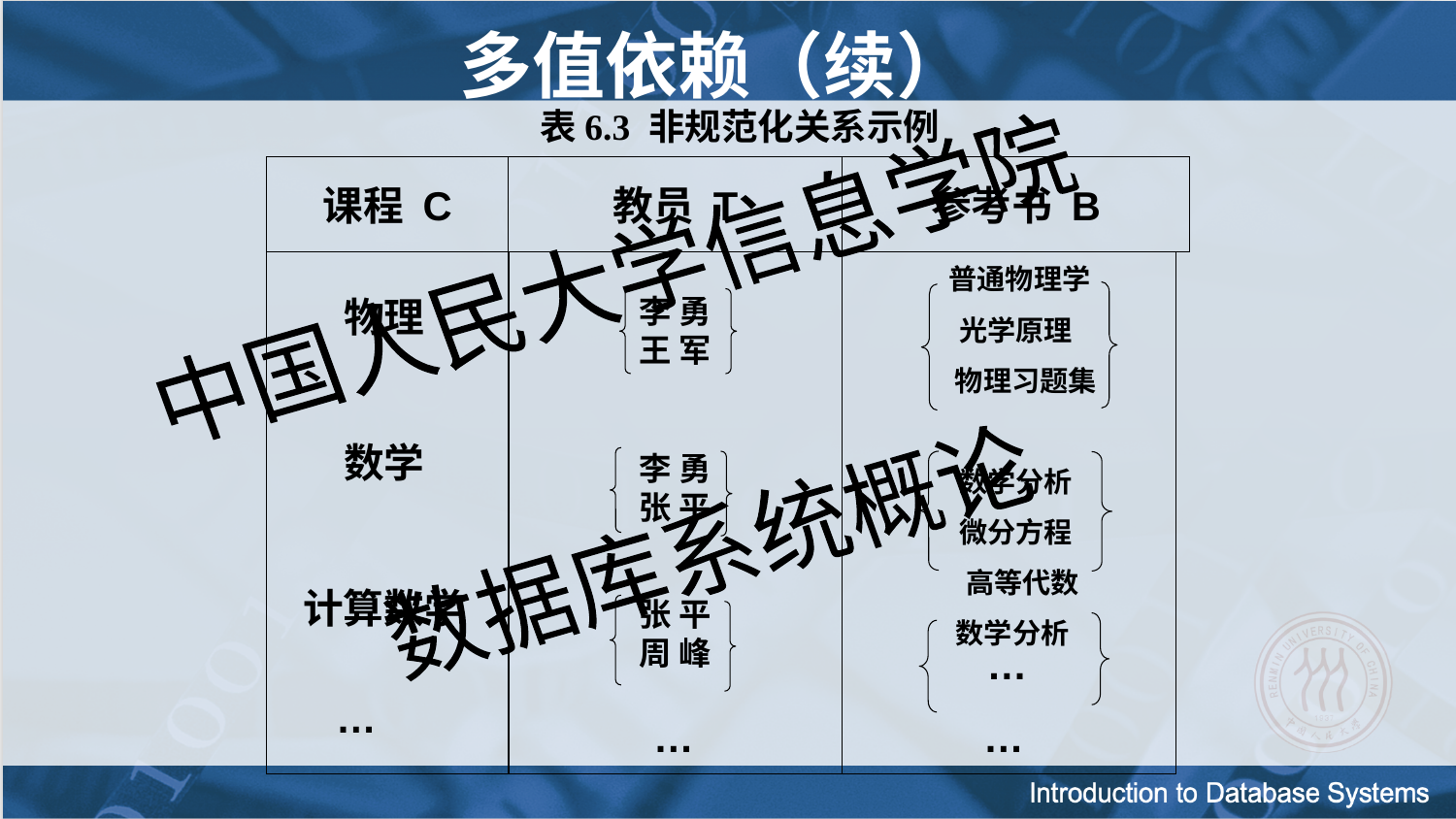

# 多值依赖（续）
表6.3 非规范化关系示例
课程 C

教员 T

参考书 B

  普通物理学
光学原理
  物理习题集

数学分析
微分方程
   高等代数
数学分析

物理

数学

计算数学

李 勇
王 军

李 勇
张 平

张 平
周 峰

…
…

…

…